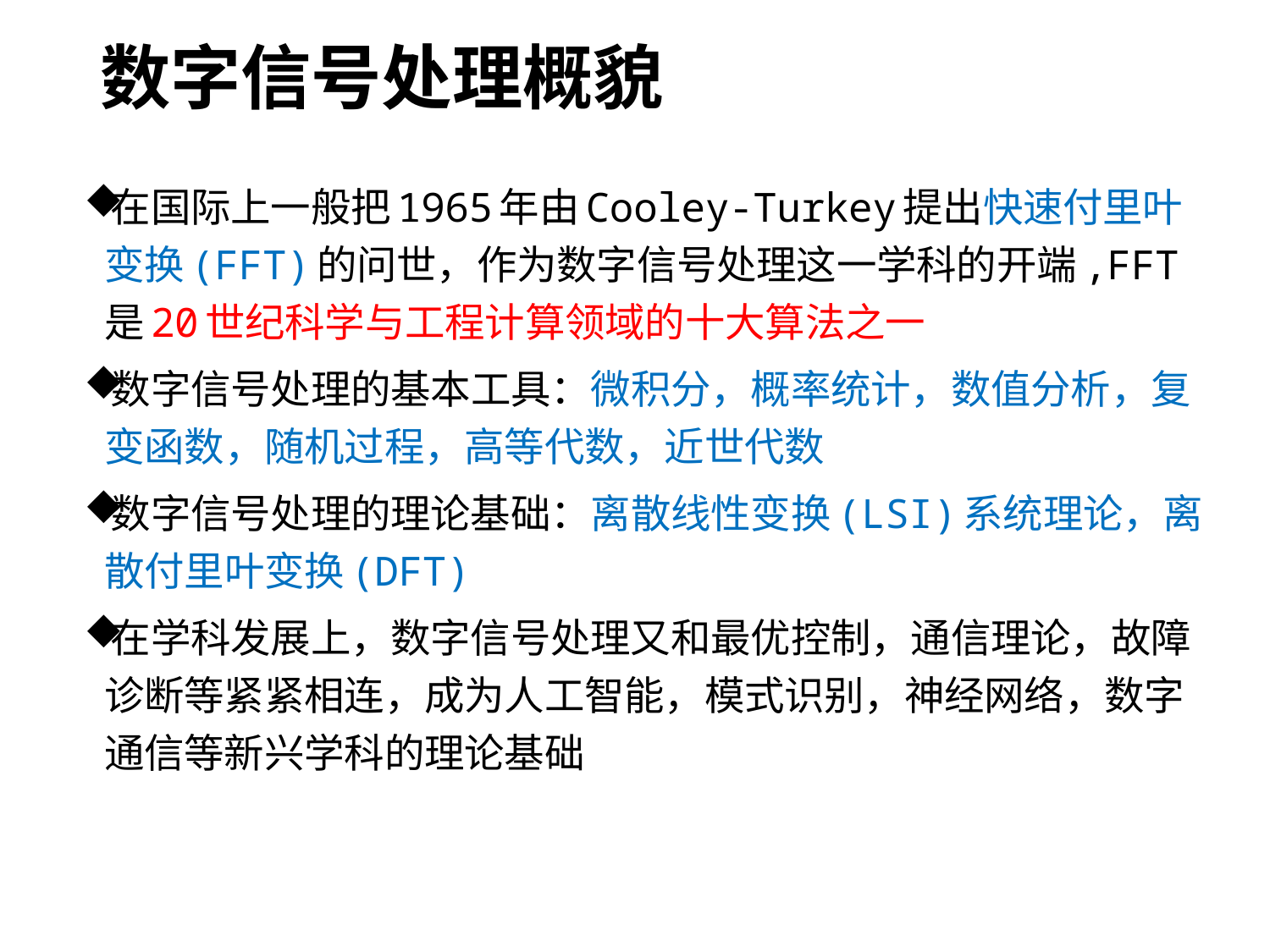

# 数字信号处理概貌
在国际上一般把1965年由Cooley-Turkey提出快速付里叶变换(FFT)的问世，作为数字信号处理这一学科的开端,FFT是20世纪科学与工程计算领域的十大算法之一
数字信号处理的基本工具：微积分，概率统计，数值分析，复变函数，随机过程，高等代数，近世代数
数字信号处理的理论基础：离散线性变换(LSI)系统理论，离散付里叶变换(DFT)
在学科发展上，数字信号处理又和最优控制，通信理论，故障诊断等紧紧相连，成为人工智能，模式识别，神经网络，数字通信等新兴学科的理论基础